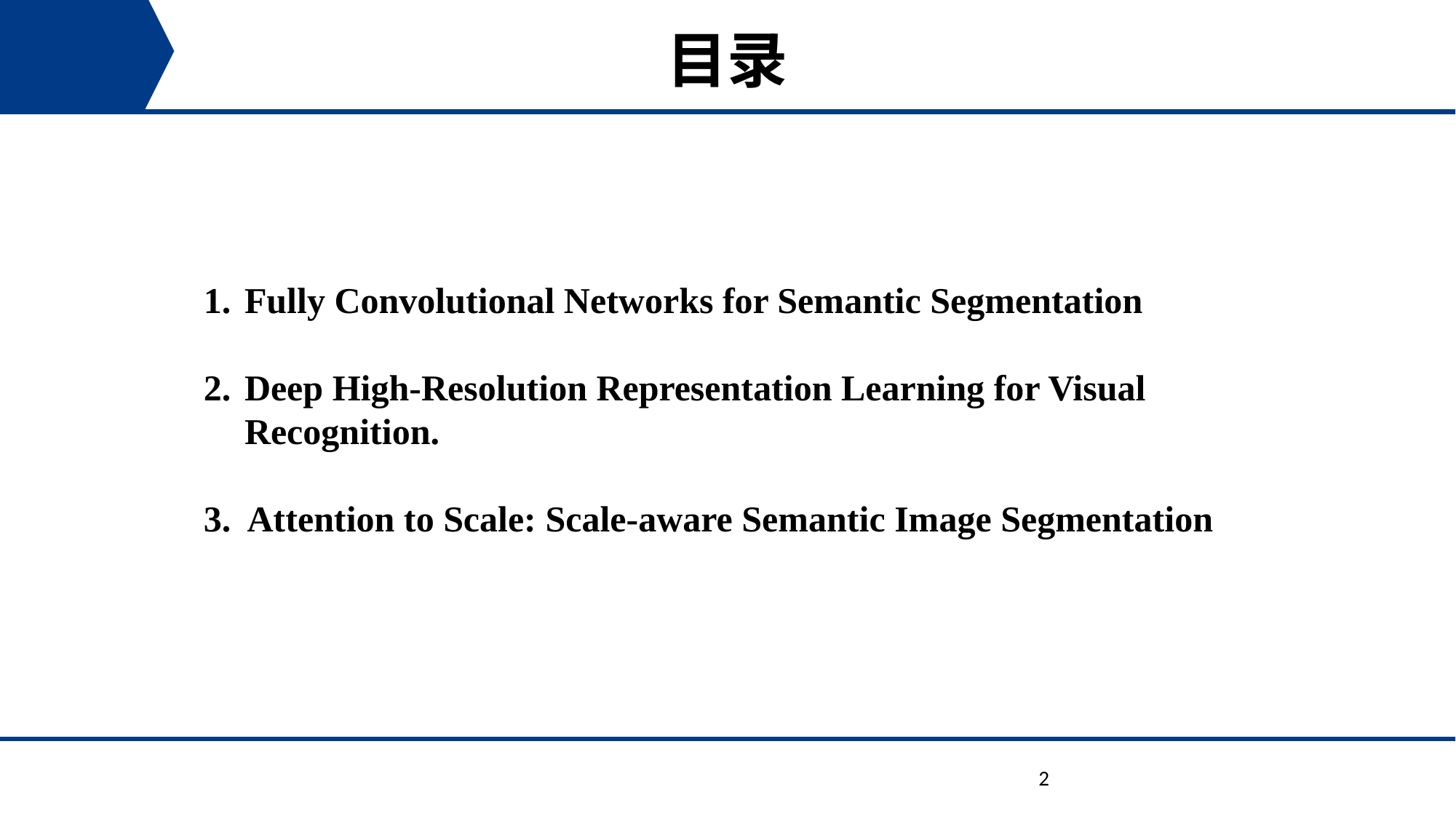

目录
Fully Convolutional Networks for Semantic Segmentation

Deep High-Resolution Representation Learning for Visual Recognition.

3.  Attention to Scale: Scale-aware Semantic Image Segmentation
2